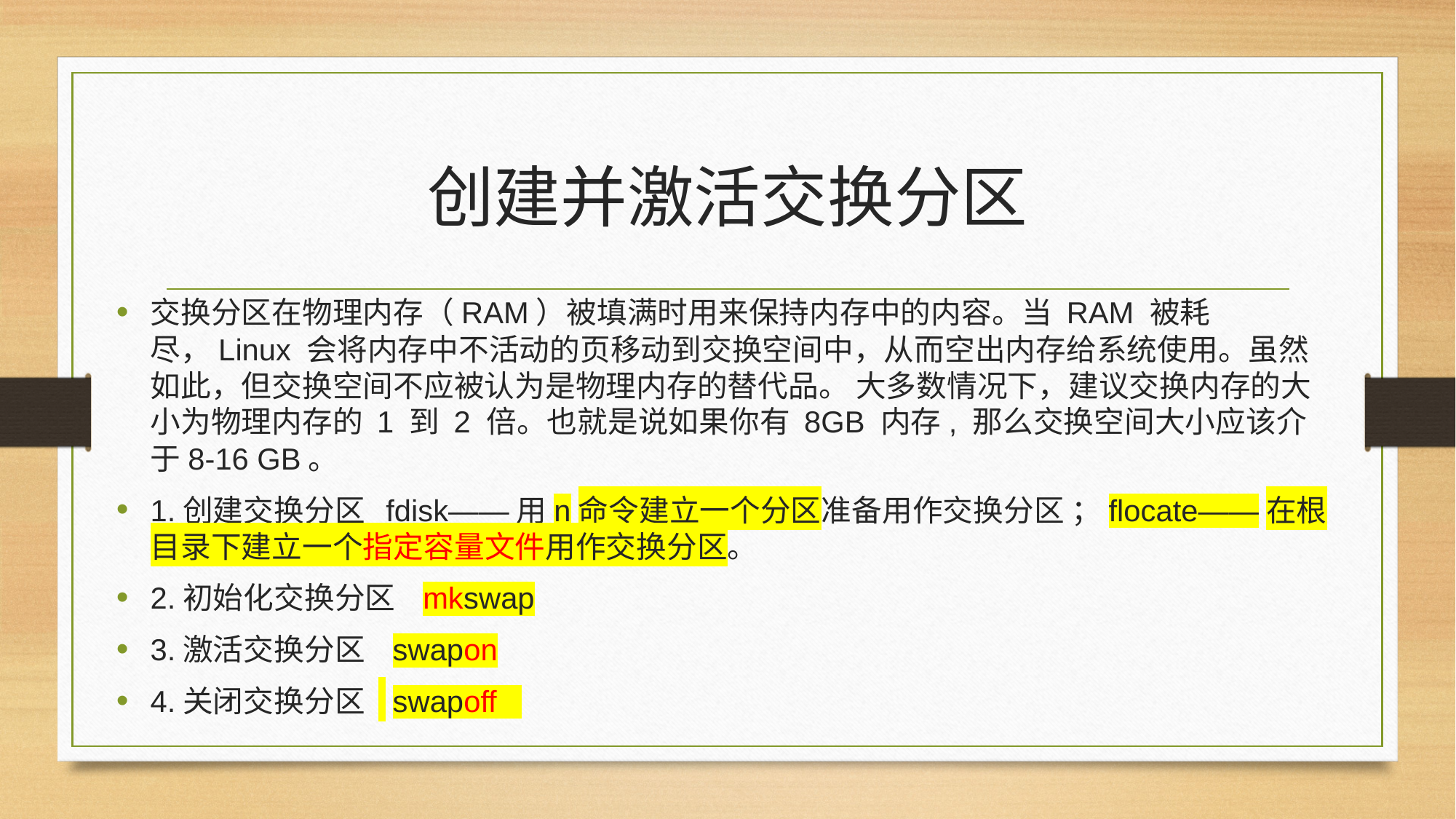

# 创建并激活交换分区
交换分区在物理内存（RAM）被填满时用来保持内存中的内容。当 RAM 被耗尽，Linux 会将内存中不活动的页移动到交换空间中，从而空出内存给系统使用。虽然如此，但交换空间不应被认为是物理内存的替代品。 大多数情况下，建议交换内存的大小为物理内存的 1 到 2 倍。也就是说如果你有 8GB 内存, 那么交换空间大小应该介于8-16 GB。
1.创建交换分区  fdisk——用n命令建立一个分区准备用作交换分区 ；flocate——在根目录下建立一个指定容量文件用作交换分区。
2.初始化交换分区   mkswap
3.激活交换分区   swapon
4.关闭交换分区   swapoff